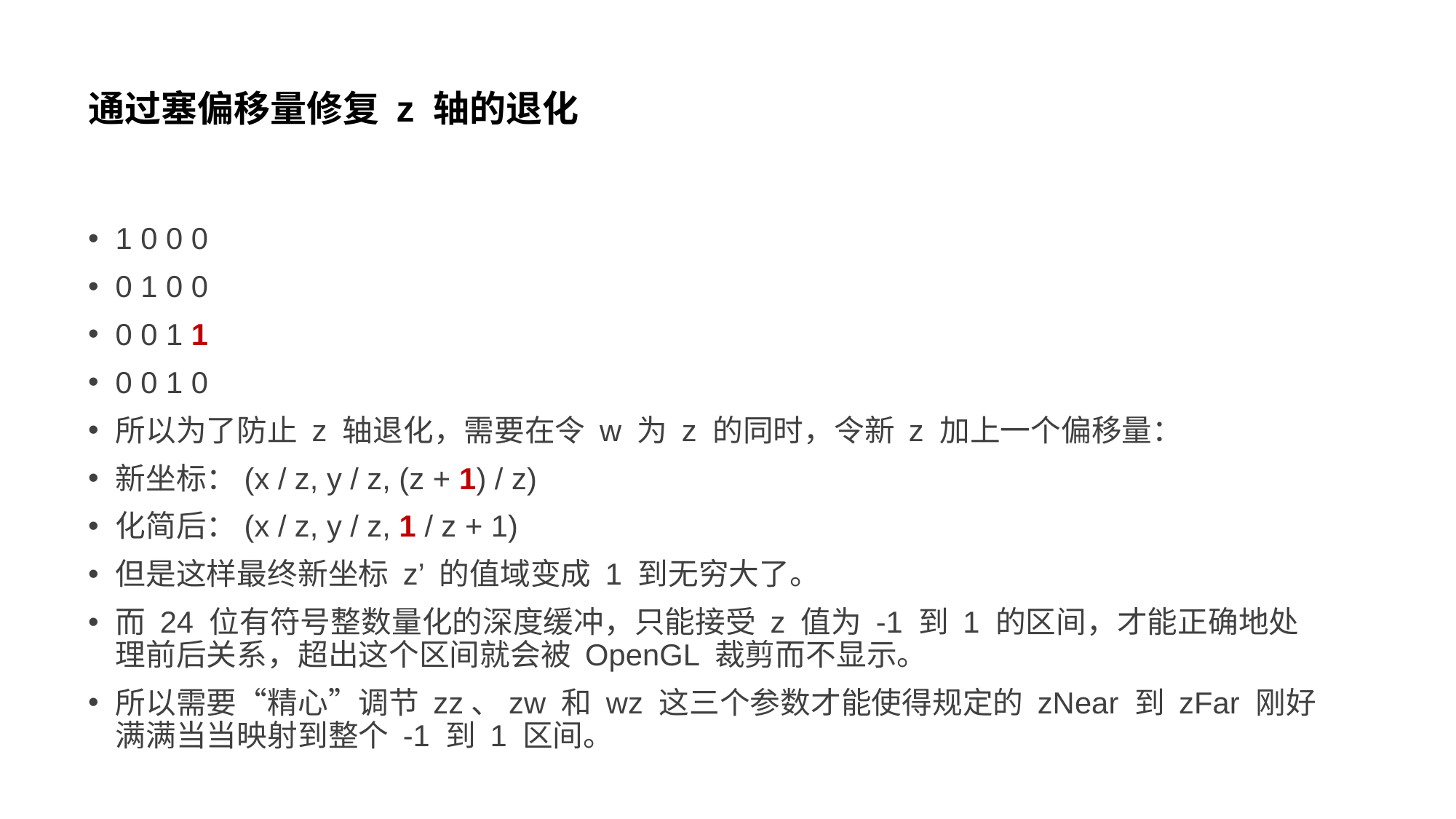

# 通过塞偏移量修复 z 轴的退化
1 0 0 0
0 1 0 0
0 0 1 1
0 0 1 0
所以为了防止 z 轴退化，需要在令 w 为 z 的同时，令新 z 加上一个偏移量：
新坐标：(x / z, y / z, (z + 1) / z)
化简后：(x / z, y / z, 1 / z + 1)
但是这样最终新坐标 z’ 的值域变成 1 到无穷大了。
而 24 位有符号整数量化的深度缓冲，只能接受 z 值为 -1 到 1 的区间，才能正确地处理前后关系，超出这个区间就会被 OpenGL 裁剪而不显示。
所以需要“精心”调节 zz、zw 和 wz 这三个参数才能使得规定的 zNear 到 zFar 刚好满满当当映射到整个 -1 到 1 区间。